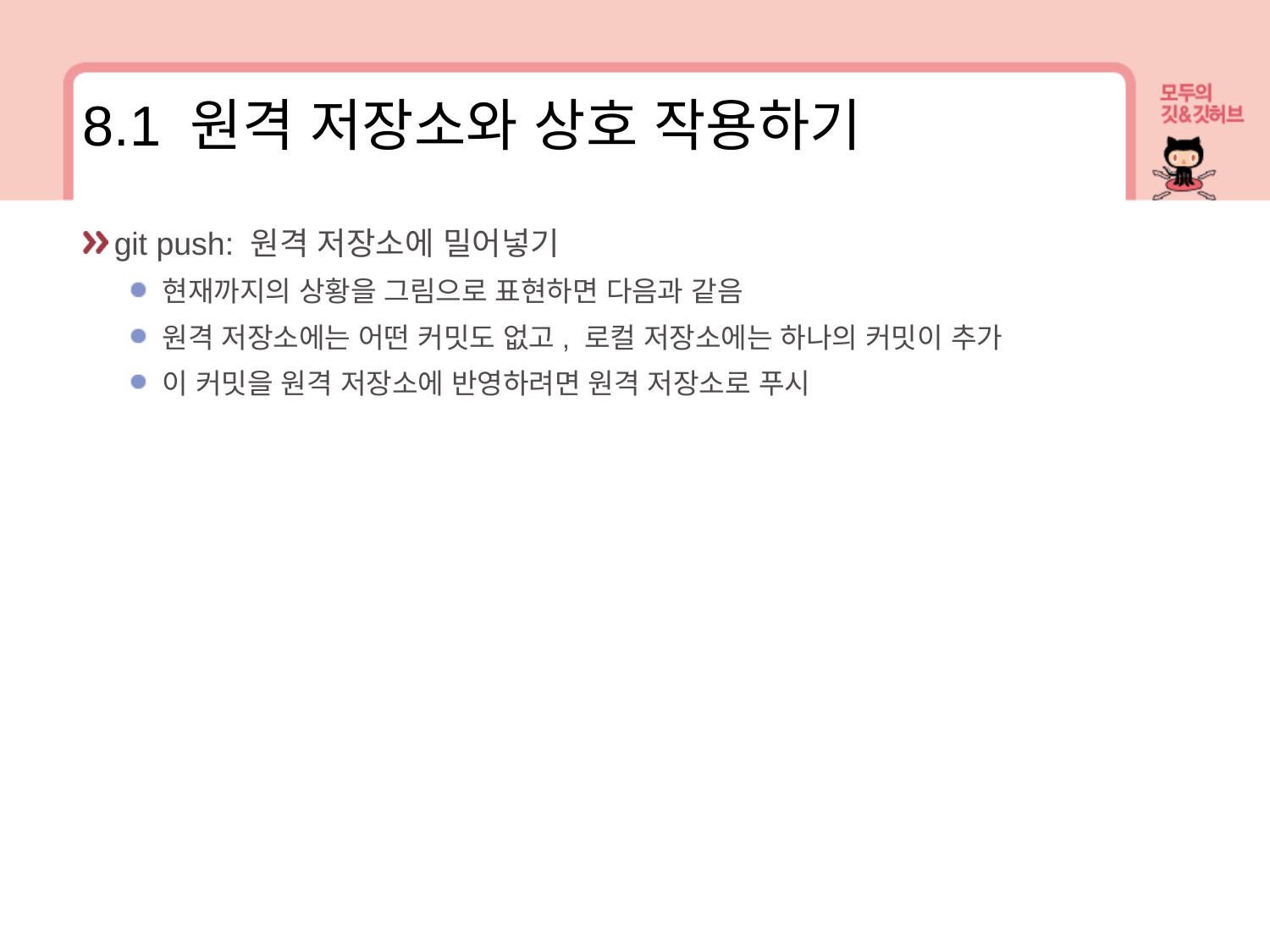

8.1 원격 저장소와 상호 작용하기
git push: 원격 저장소에 밀어넣기
현재까지의 상황을 그림으로 표현하면 다음과 같음
원격 저장소에는 어떤 커밋도 없고, 로컬 저장소에는 하나의 커밋이 추가
이 커밋을 원격 저장소에 반영하려면 원격 저장소로 푸시